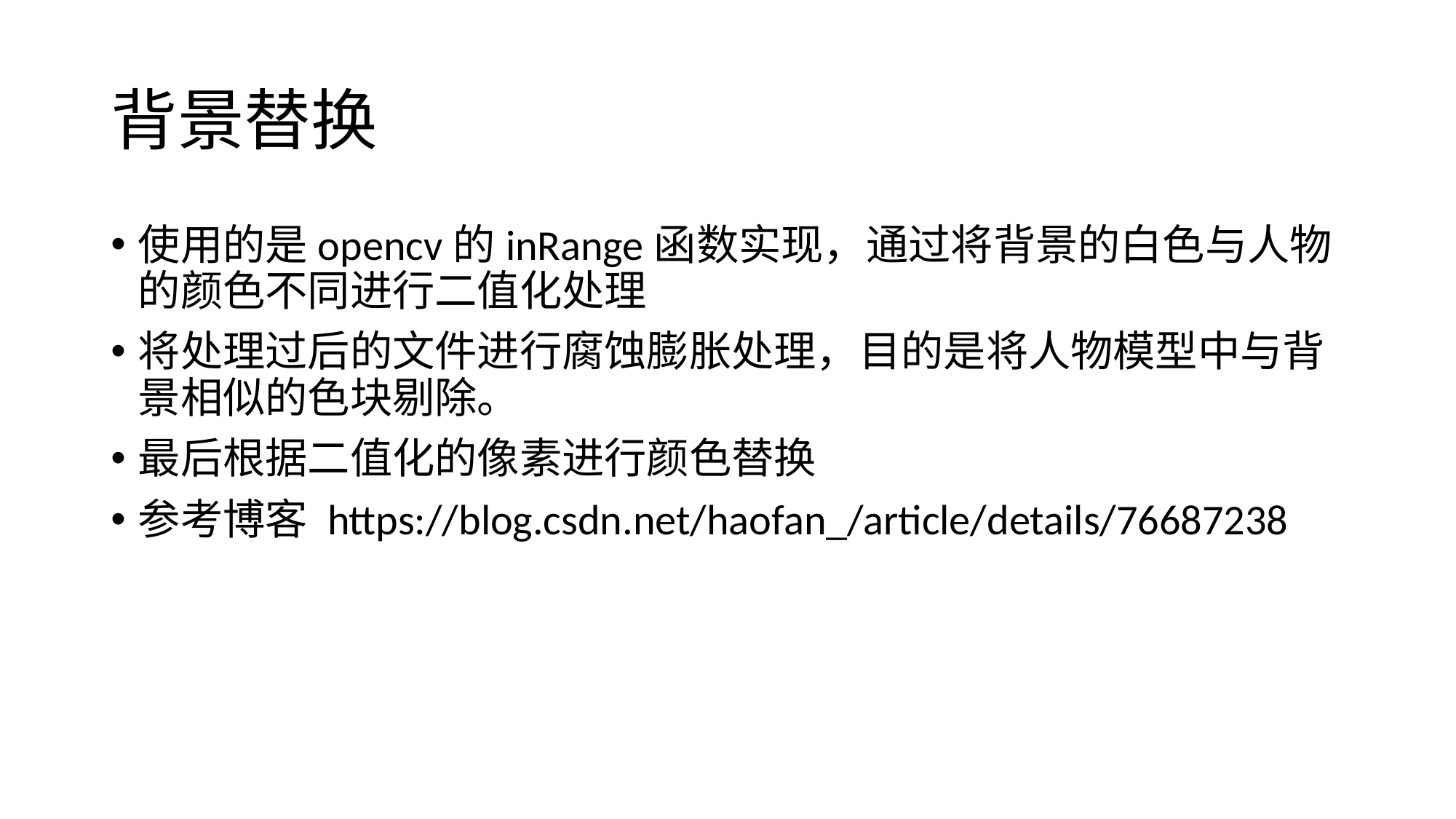

# 背景替换
使用的是opencv的inRange函数实现，通过将背景的白色与人物的颜色不同进行二值化处理
将处理过后的文件进行腐蚀膨胀处理，目的是将人物模型中与背景相似的色块剔除。
最后根据二值化的像素进行颜色替换
参考博客 https://blog.csdn.net/haofan_/article/details/76687238